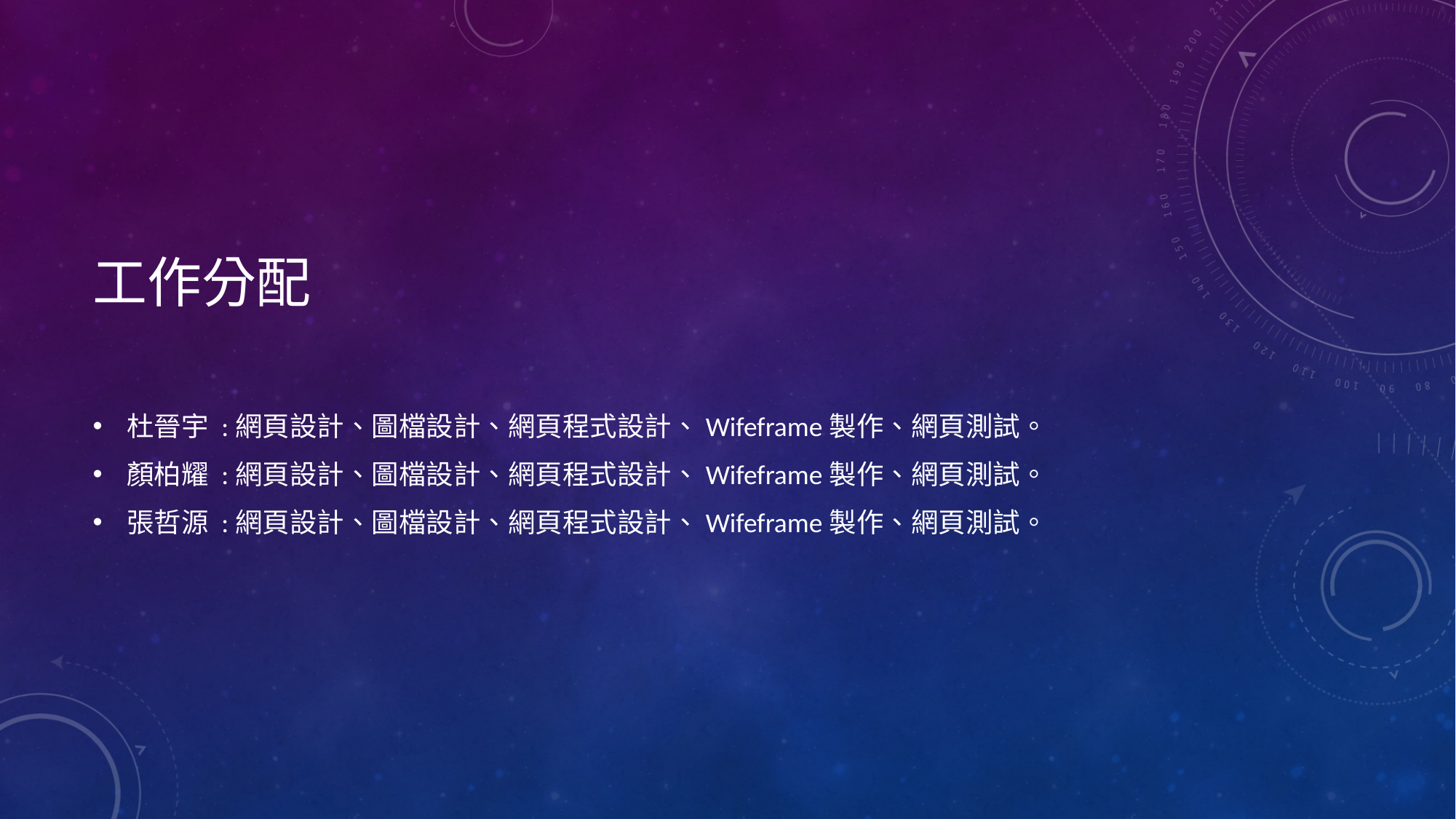

# 工作分配
杜晉宇 :網頁設計、圖檔設計、網頁程式設計、Wifeframe製作、網頁測試。
顏柏耀 :網頁設計、圖檔設計、網頁程式設計、Wifeframe製作、網頁測試。
張哲源 :網頁設計、圖檔設計、網頁程式設計、Wifeframe製作、網頁測試。